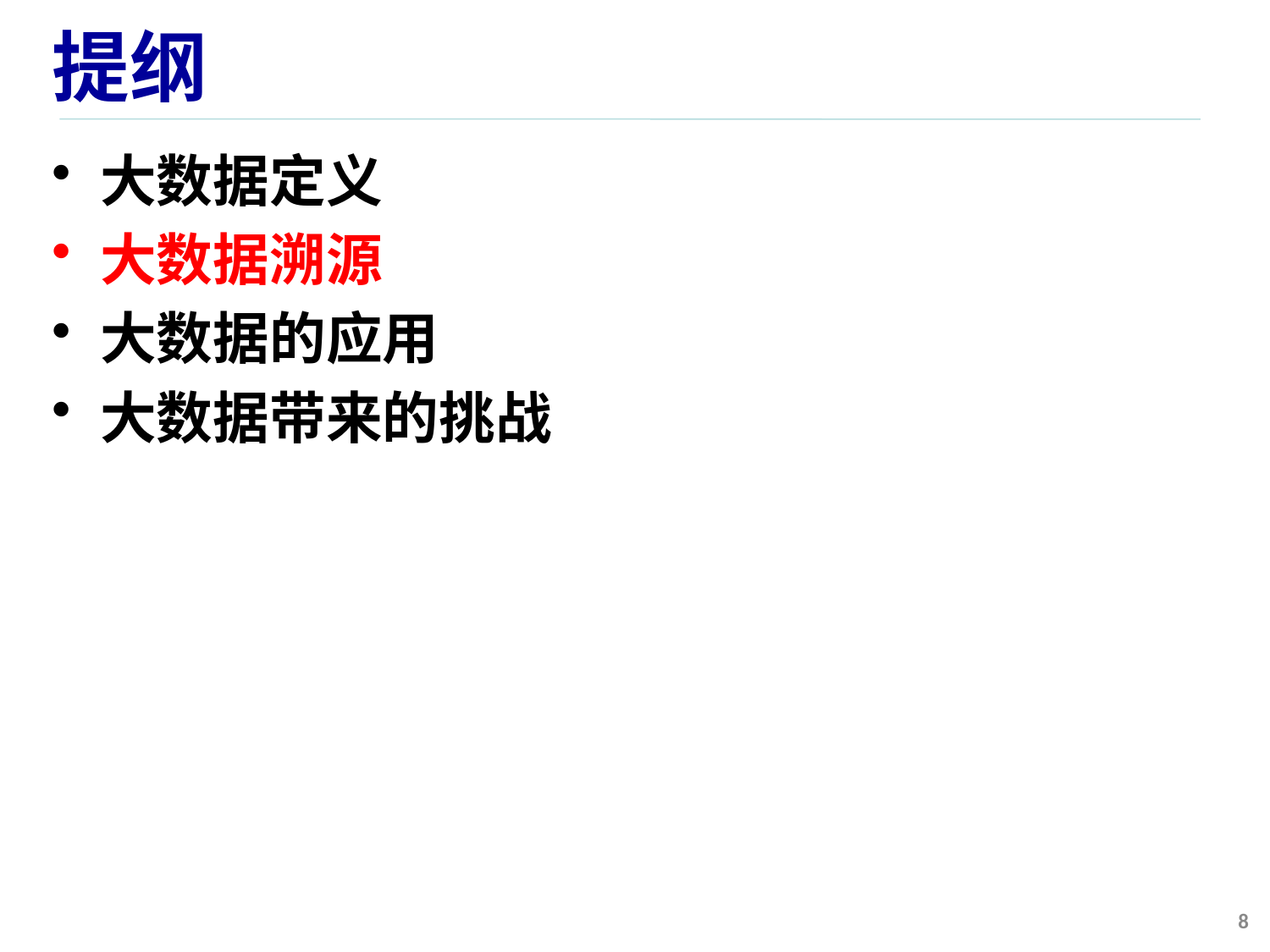

# 提纲
大数据定义
大数据溯源
大数据的应用
大数据带来的挑战
8